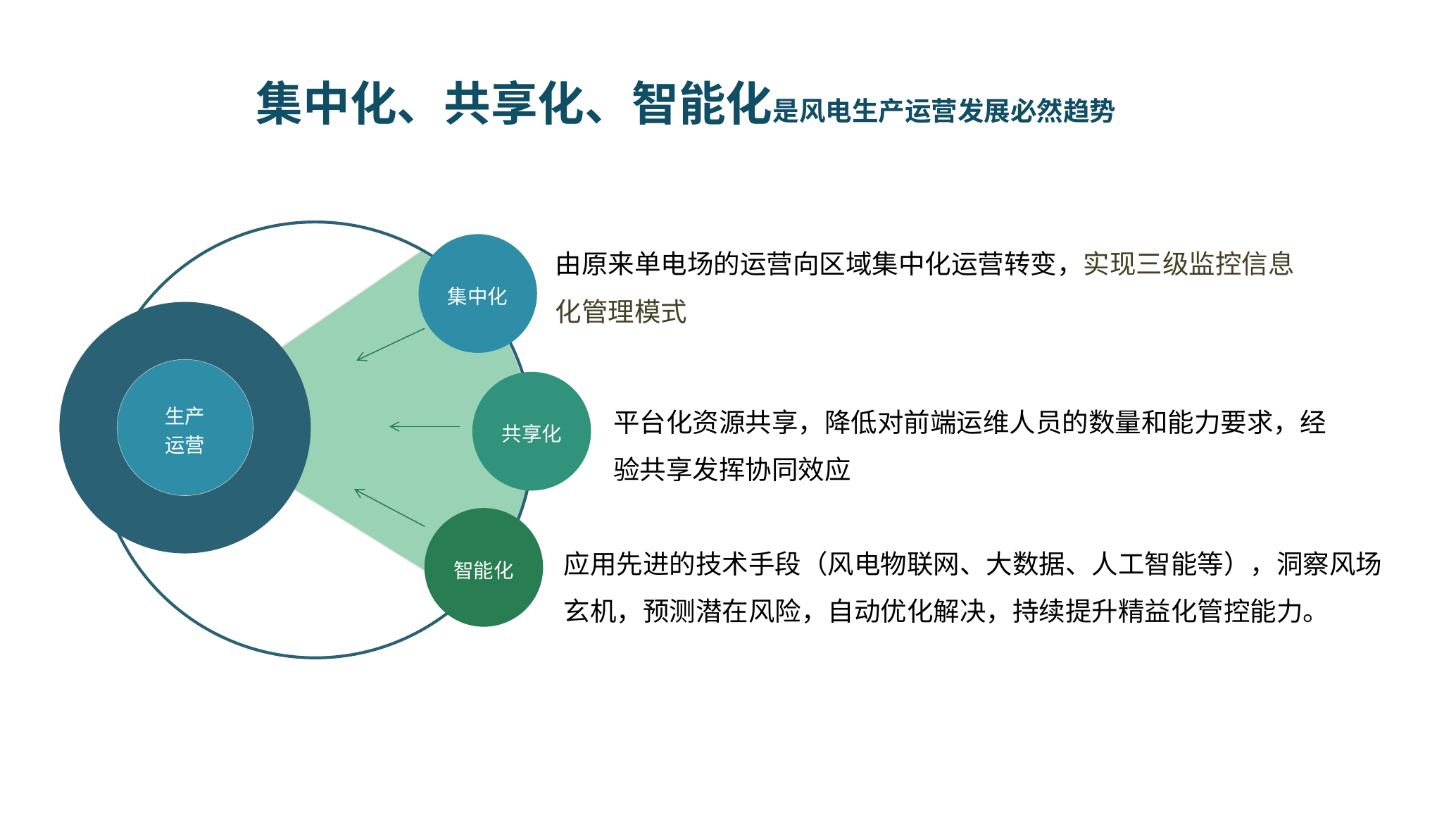

集中化、共享化、智能化是风电生产运营发展必然趋势

由原来单电场的运营向区域集中化运营转变，实现三级监控信息化管理模式
集中化

生产
运营
共享化
平台化资源共享，降低对前端运维人员的数量和能力要求，经验共享发挥协同效应
智能化
应用先进的技术手段（风电物联网、大数据、人工智能等），洞察风场玄机，预测潜在风险，自动优化解决，持续提升精益化管控能力。